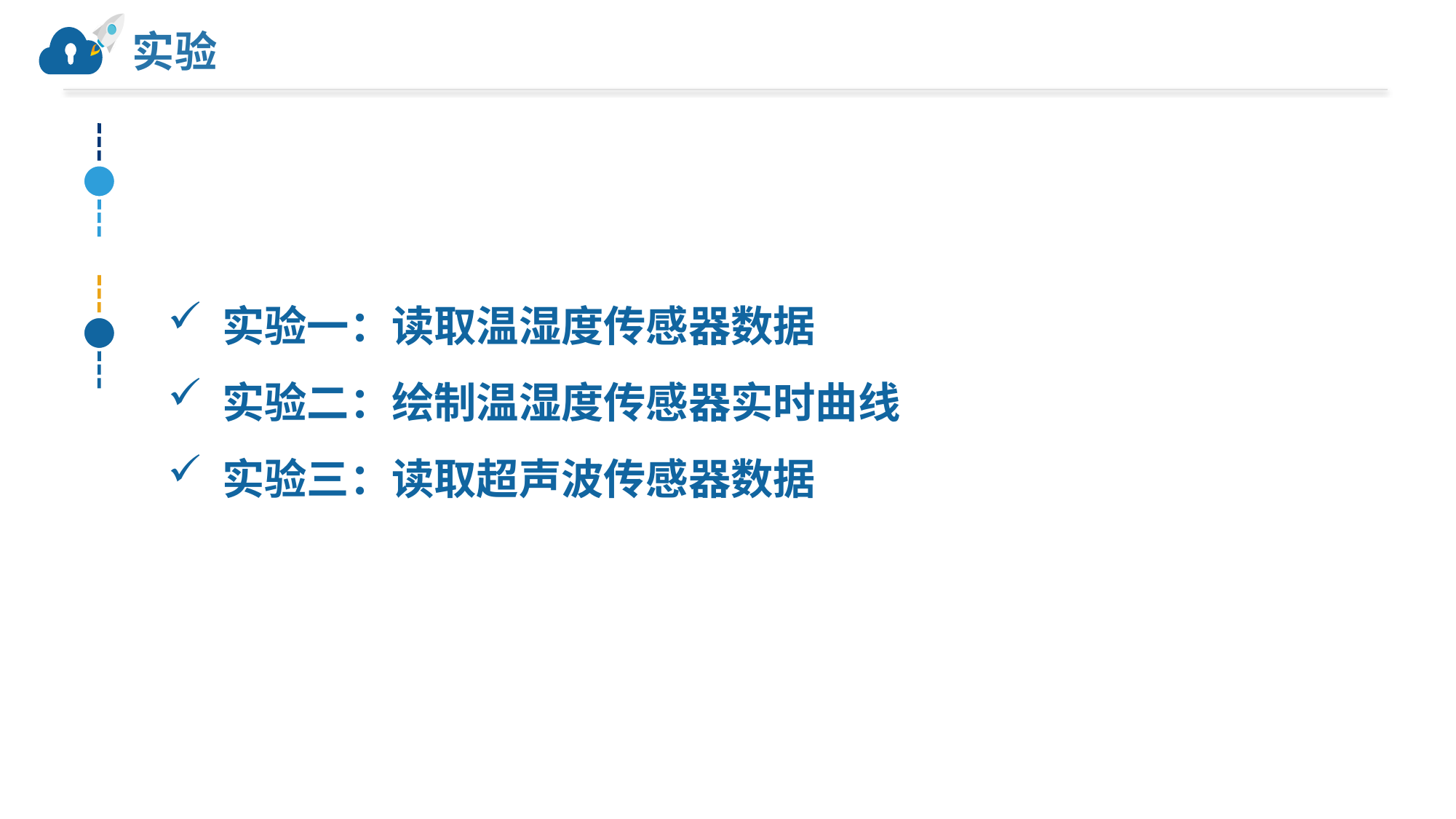

# 实验

实验一：读取温湿度传感器数据
实验二：绘制温湿度传感器实时曲线
实验三：读取超声波传感器数据